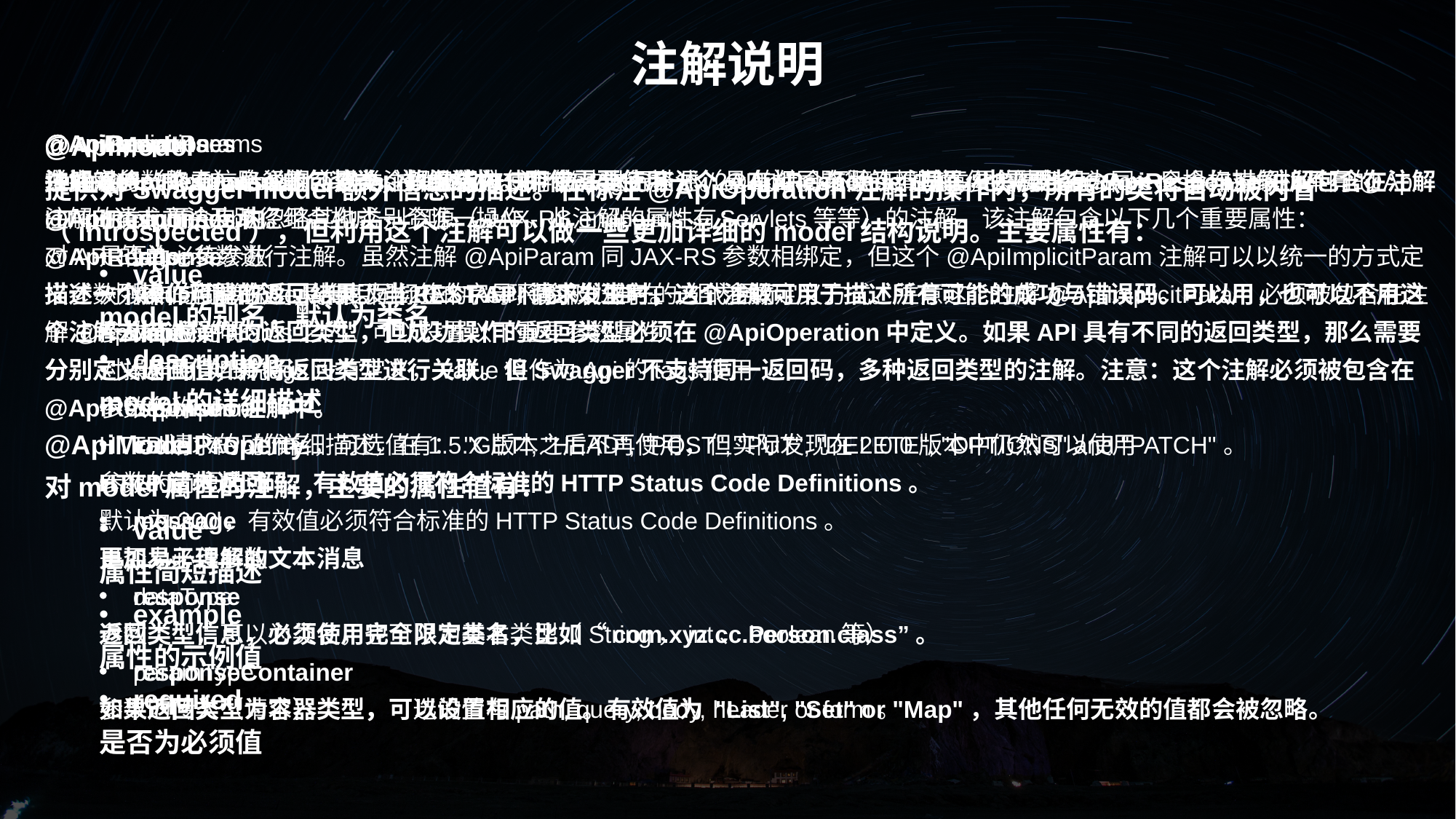

注解说明
@Api
该注解将一个Controller（Class）标注为一个swagger资源（API）。在默认情况下，Swagger-Core只会扫描解析具有@Api注解的类，而会自动忽略其他类别资源（JAX-RS endpoints，Servlets等等）的注解。该注解包含以下几个重要属性：
tags
	API分组标签。具有相同标签的API将会被归并在一组内展示。
value
	如果tags没有定义，value将作为Api的tags使用
description
	API的详细描述，在1.5.X版本之后不再使用，但实际发现在2.0.0版本中仍然可以使用
@ApiOperation
在指定的（路由）路径上，对一个操作或HTTP方法进行描述。具有相同路径的不同操作会被归组为同一个操作对象。不同的HTTP请求方法及路径组合构成一个唯一操作。此注解的属性有：
value
对操作的简单说明，长度为120个字母，60个汉字。
notes
对操作的详细说明。
httpMethod
HTTP请求的动作名，可选值有："GET", "HEAD", "POST", "PUT", "DELETE", "OPTIONS" and "PATCH"。
code
默认为200，有效值必须符合标准的HTTP Status Code Definitions。
@ApiImplicitParams
注解ApiImplicitParam的容器类，以数组方式存储。
@ApiImplicitParam
对API的单一参数进行注解。虽然注解@ApiParam同JAX-RS参数相绑定，但这个@ApiImplicitParam注解可以以统一的方式定义参数列表，也是在Servelet及非JAX-RS环境下，唯一的方式参数定义方式。注意这个注解@ApiImplicitParam必须被包含在注解@ApiImplicitParams之内。可以设置以下重要参数属性：
name
参数名称
value
参数的简短描述
required
是否为必传参数
dataType
参数类型，可以为类名，也可以为基本类型（String，int、boolean等）
paramType
参数的传入（请求）类型，可选的值有path, query, body, header or form。
@ApiParam
增加对参数的元信息说明。这个注解只能被使用在JAX-RS 1.x/2.x的综合环境下。其主要的属性有：
required
是否为必传参数
value
参数简短说明
@ApiResponses
注解@ApiResponse的包装类，数组结构。即使需要使用一个@ApiResponse注解，也需要将@ApiResponse注解包含在注解@ApiResponses内。
@ApiResponse
描述一个操作可能的返回结果。当REST API请求发生时，这个注解可用于描述所有可能的成功与错误码。可以用，也可以不用这个注解去描述操作的返回类型，但成功操作的返回类型必须在@ApiOperation中定义。如果API具有不同的返回类型，那么需要分别定义返回值，并将返回类型进行关联。但Swagger不支持同一返回码，多种返回类型的注解。注意：这个注解必须被包含在@ApiResponses注解中。
code
HTTP请求返回码。有效值必须符合标准的HTTP Status Code Definitions。
message
更加易于理解的文本消息
response
返回类型信息，必须使用完全限定类名，比如“com.xyz.cc.Person.class”。
responseContainer
如果返回类型为容器类型，可以设置相应的值。有效值为 "List", "Set" or "Map"，其他任何无效的值都会被忽略。
@ApiModel
提供对Swagger model额外信息的描述。在标注@ApiOperation注解的操作内，所有的类将自动被内省（introspected），但利用这个注解可以做一些更加详细的model结构说明。主要属性有：
value
model的别名，默认为类名
description
model的详细描述
@ApiModelProperty
对model属性的注解，主要的属性值有：
value
属性简短描述
example
属性的示例值
required
是否为必须值